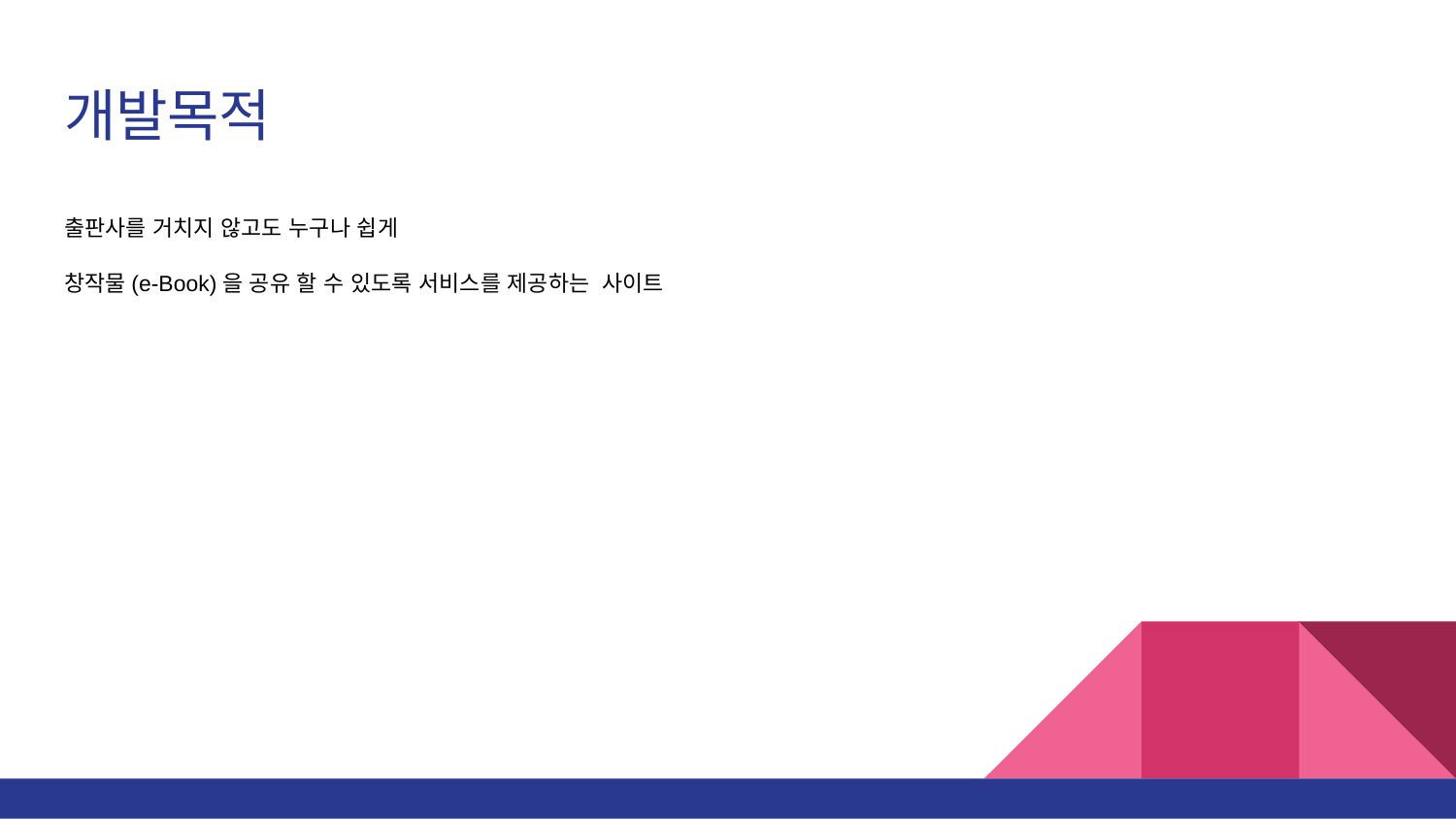

# 개발목적
출판사를 거치지 않고도 누구나 쉽게
창작물(e-Book)을 공유 할 수 있도록 서비스를 제공하는  사이트